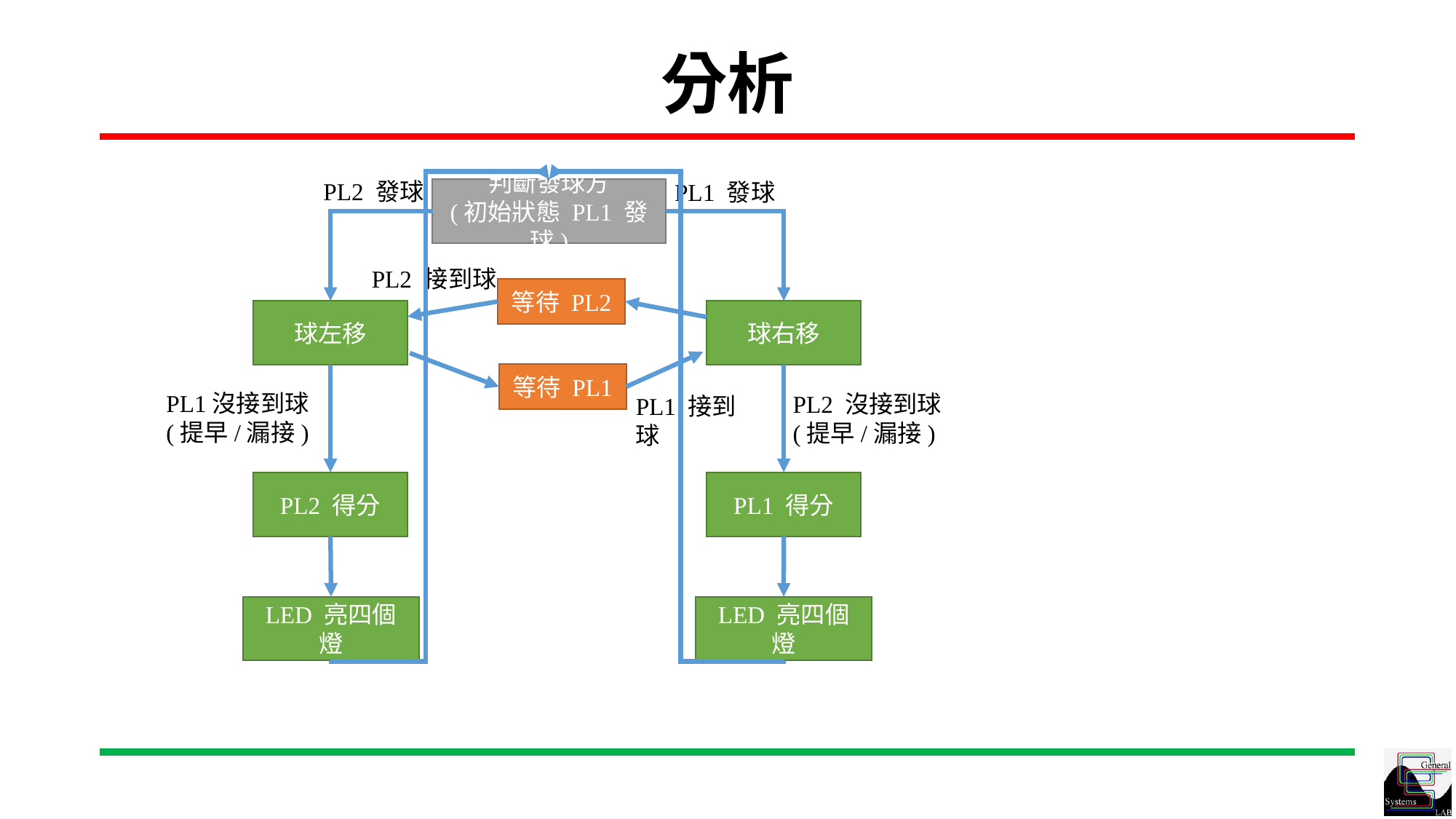

# 分析
PL2 發球
PL1 發球
判斷發球方
(初始狀態 PL1 發球)
PL2 接到球
等待 PL2
球右移
球左移
等待 PL1
PL1沒接到球
(提早/漏接)
PL2 沒接到球
(提早/漏接)
PL1 接到球
PL2 得分
PL1 得分
LED 亮四個燈
LED 亮四個燈